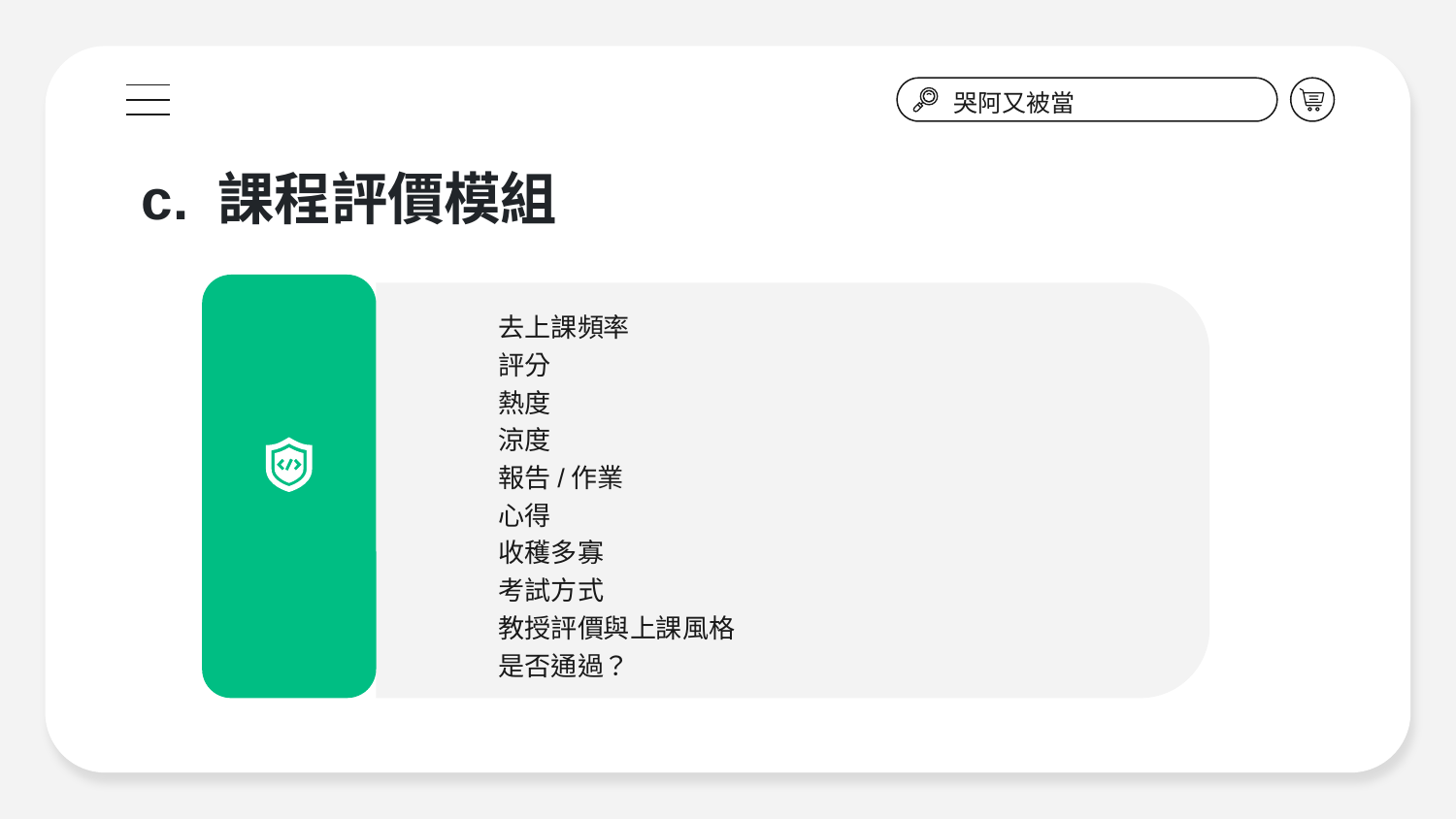

哭阿又被當

# c. 課程評價模組

去上課頻率
評分
熱度
涼度
報告/作業
心得
收穫多寡
考試方式
教授評價與上課風格
是否通過？